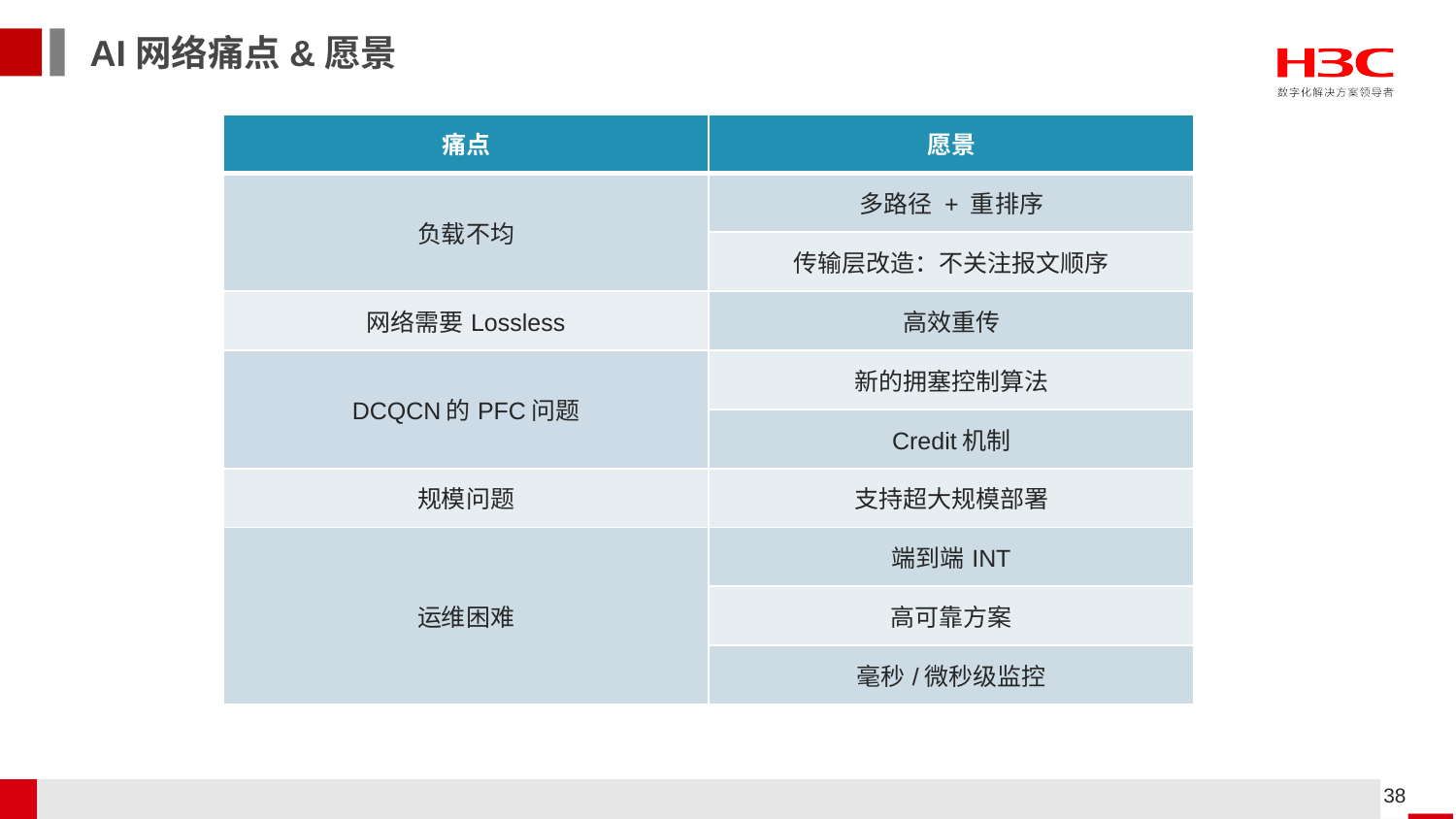

AI网络痛点&愿景
| 痛点 | 愿景 |
| --- | --- |
| 负载不均 | 多路径 + 重排序 |
|  | 传输层改造：不关注报文顺序 |
| 网络需要Lossless | 高效重传 |
| DCQCN的PFC问题 | 新的拥塞控制算法 |
|  | Credit机制 |
| 规模问题 | 支持超大规模部署 |
| 运维困难 | 端到端INT |
|  | 高可靠方案 |
|  | 毫秒/微秒级监控 |